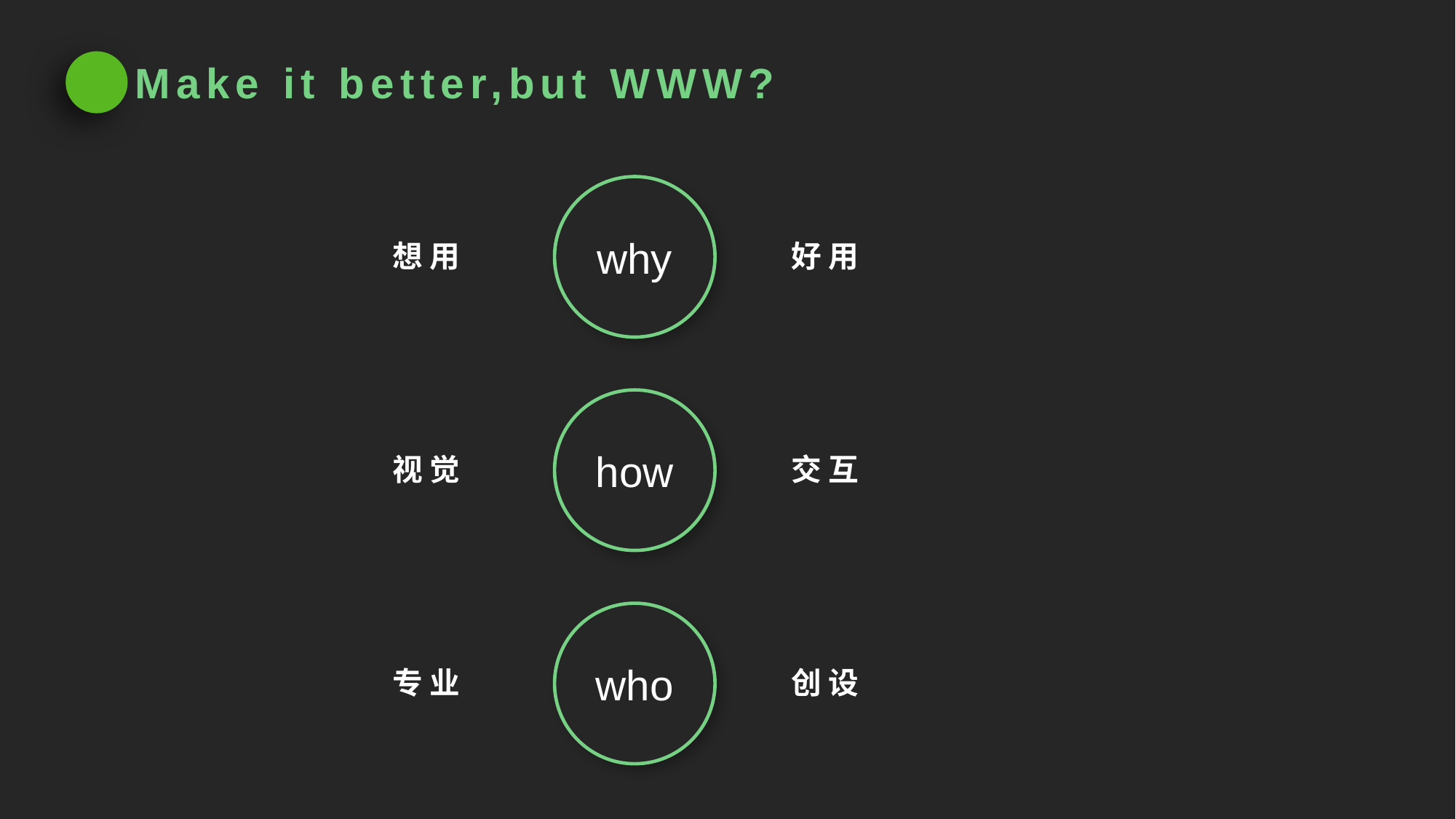

Make it better,but WWW?

why
想 用
好 用
how
视 觉
交 互
who
专 业
创 设